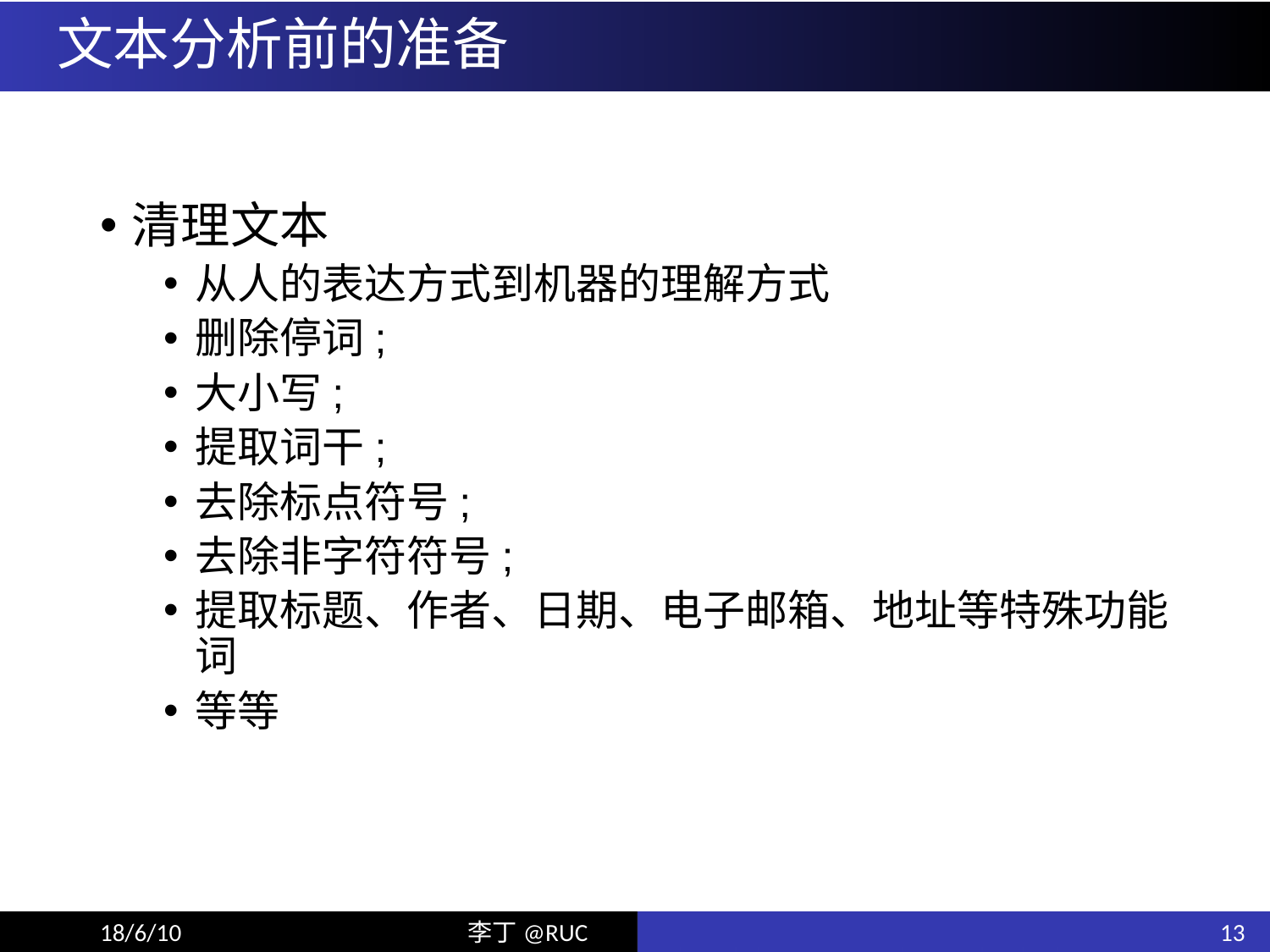

# 文本分析前的准备
清理文本
从人的表达方式到机器的理解方式
删除停词;
大小写;
提取词干;
去除标点符号;
去除非字符符号;
提取标题、作者、日期、电子邮箱、地址等特殊功能词
等等

13
18/6/10
李丁@RUC